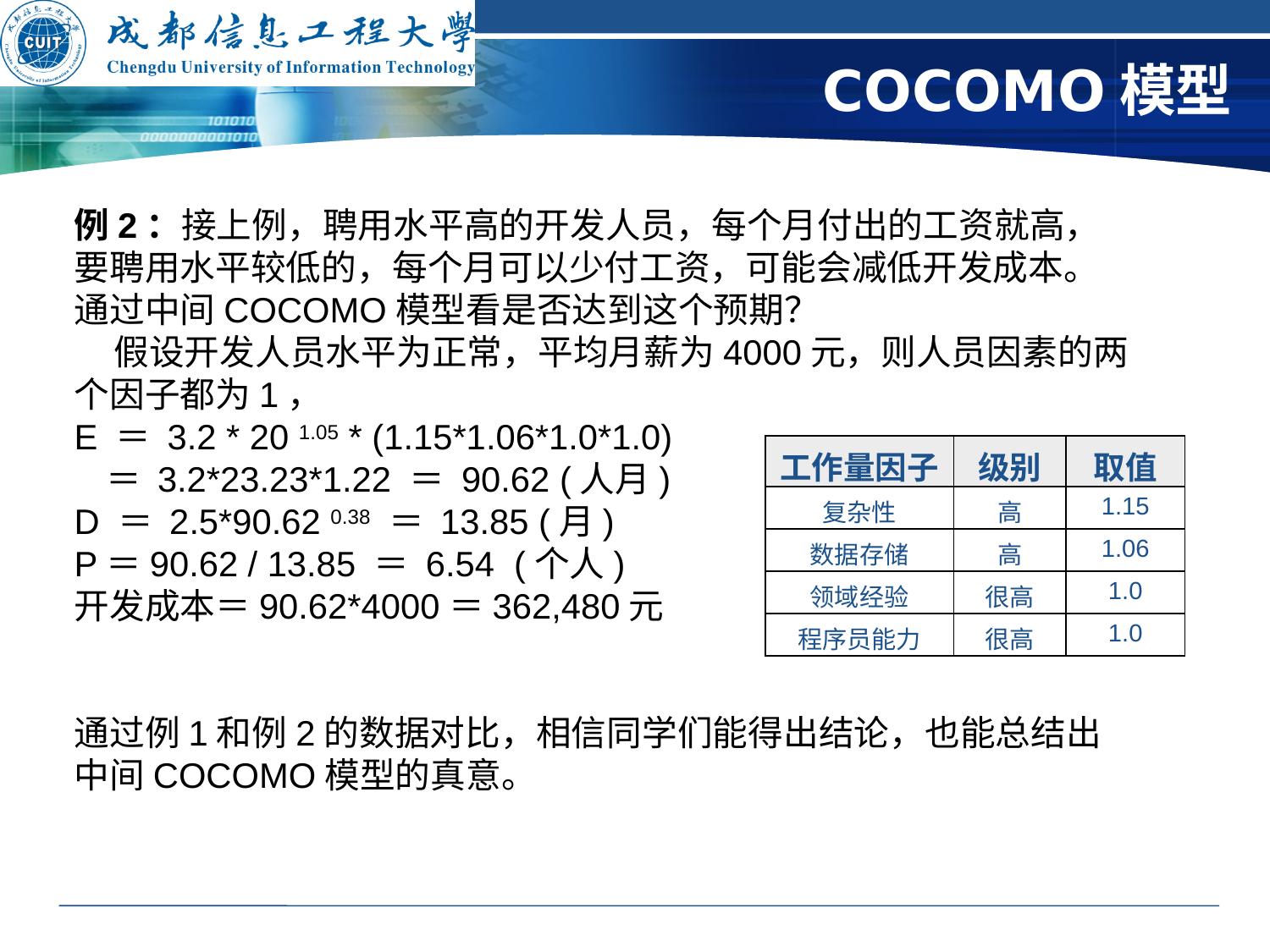

# COCOMO模型

例2：接上例，聘用水平高的开发人员，每个月付出的工资就高，要聘用水平较低的，每个月可以少付工资，可能会减低开发成本。通过中间COCOMO模型看是否达到这个预期？
    假设开发人员水平为正常，平均月薪为4000元，则人员因素的两个因子都为1，
E ＝ 3.2 * 20 1.05 * (1.15*1.06*1.0*1.0)
   ＝ 3.2*23.23*1.22 ＝ 90.62 (人月)
D ＝ 2.5*90.62 0.38 ＝ 13.85 (月)
P＝90.62 / 13.85 ＝ 6.54  (个人)
开发成本＝90.62*4000＝362,480元

通过例1和例2的数据对比，相信同学们能得出结论，也能总结出中间COCOMO模型的真意。
| 工作量因子 | 级别 | 取值 |
| --- | --- | --- |
| 复杂性 | 高 | 1.15 |
| 数据存储 | 高 | 1.06 |
| 领域经验 | 很高 | 1.0 |
| 程序员能力 | 很高 | 1.0 |